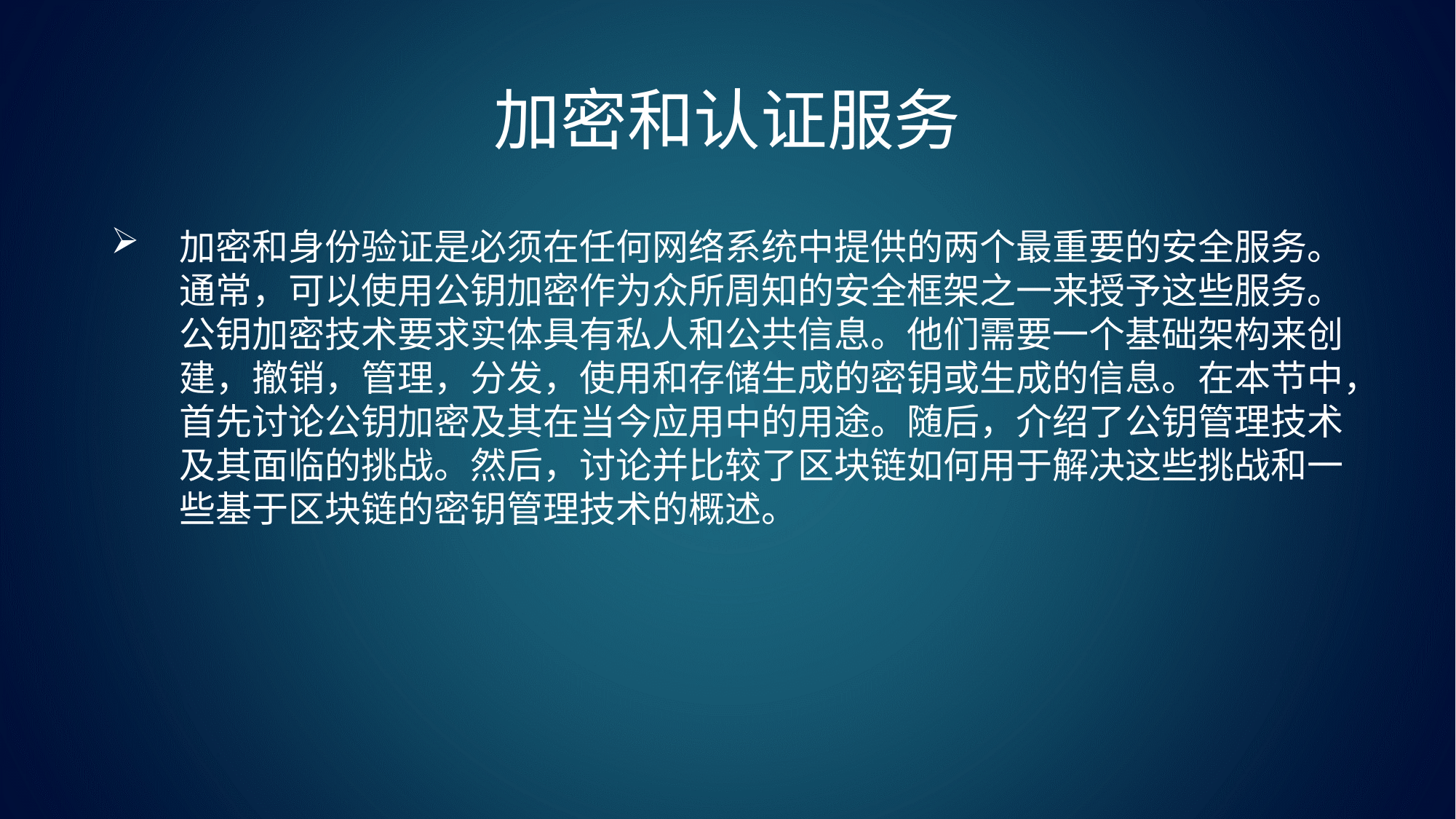

# 加密和认证服务
加密和身份验证是必须在任何网络系统中提供的两个最重要的安全服务。通常，可以使用公钥加密作为众所周知的安全框架之一来授予这些服务。公钥加密技术要求实体具有私人和公共信息。他们需要一个基础架构来创建，撤销，管理，分发，使用和存储生成的密钥或生成的信息。在本节中，首先讨论公钥加密及其在当今应用中的用途。随后，介绍了公钥管理技术及其面临的挑战。然后，讨论并比较了区块链如何用于解决这些挑战和一些基于区块链的密钥管理技术的概述。